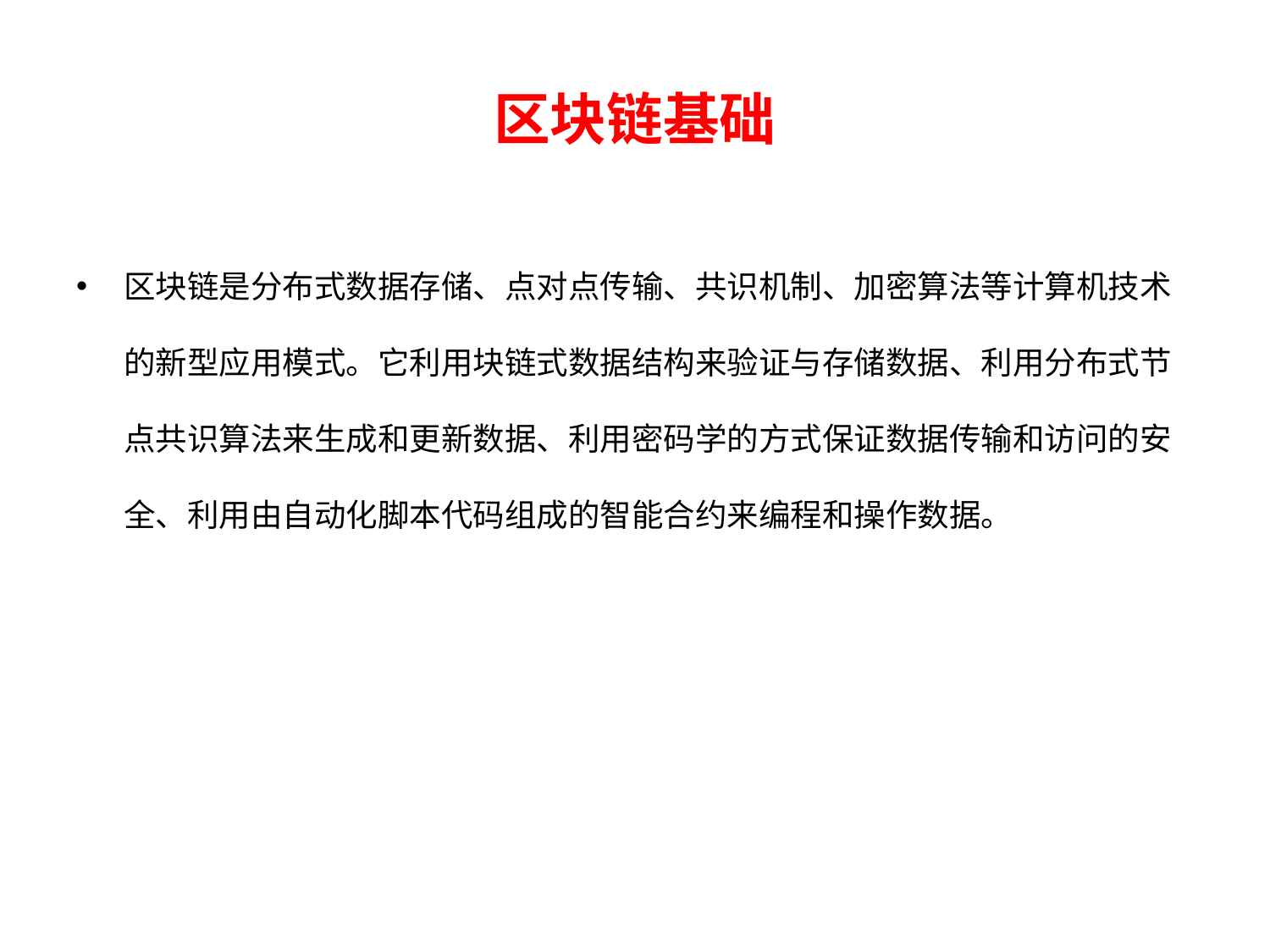

# 区块链基础
区块链是分布式数据存储、点对点传输、共识机制、加密算法等计算机技术的新型应用模式。它利用块链式数据结构来验证与存储数据、利用分布式节点共识算法来生成和更新数据、利用密码学的方式保证数据传输和访问的安全、利用由自动化脚本代码组成的智能合约来编程和操作数据。